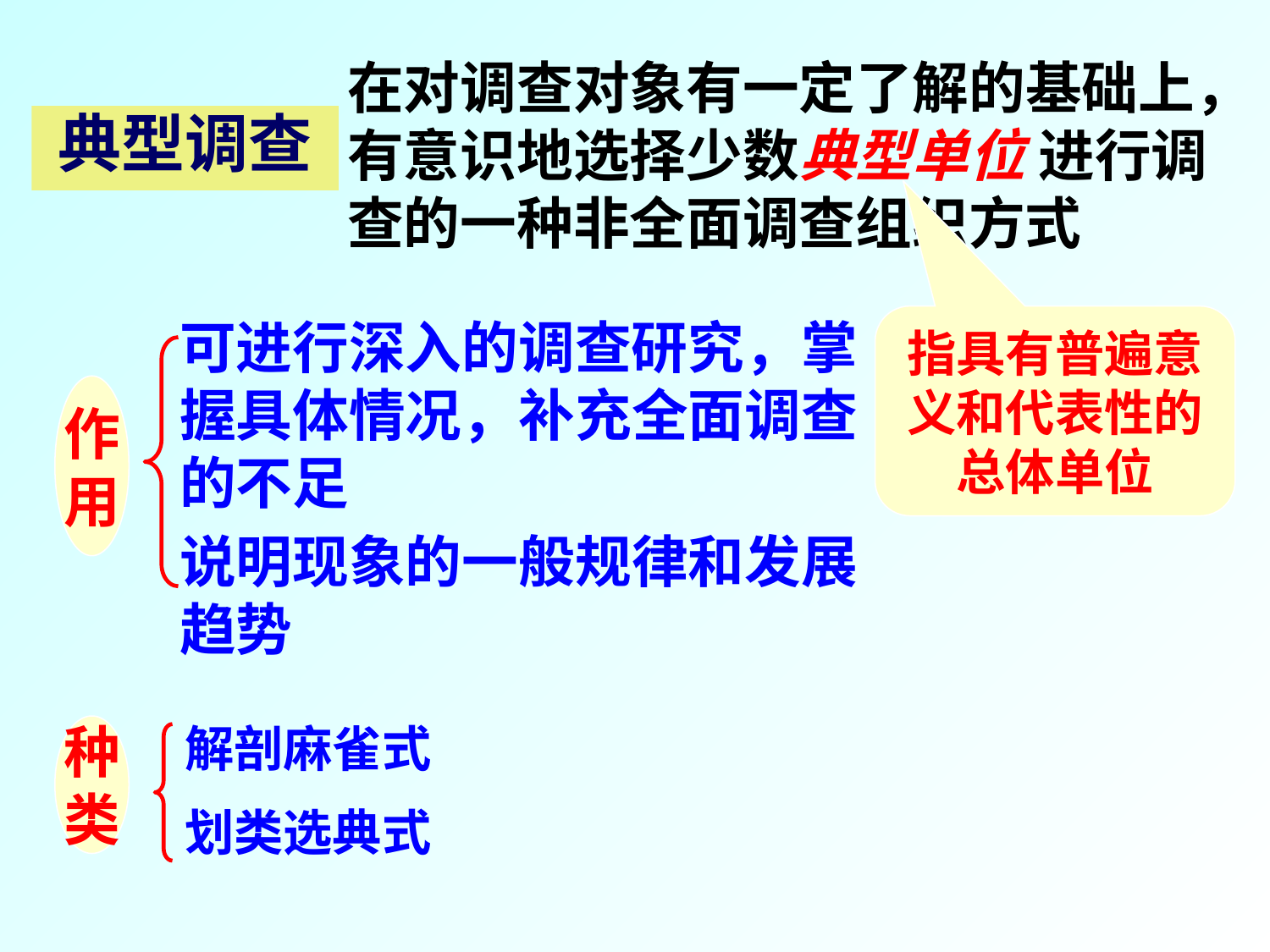

在对调查对象有一定了解的基础上，有意识地选择少数典型单位 进行调查的一种非全面调查组织方式
典型调查
可进行深入的调查研究，掌握具体情况，补充全面调查的不足
说明现象的一般规律和发展趋势

指具有普遍意义和代表性的总体单位
作
用
解剖麻雀式
划类选典式

种
类